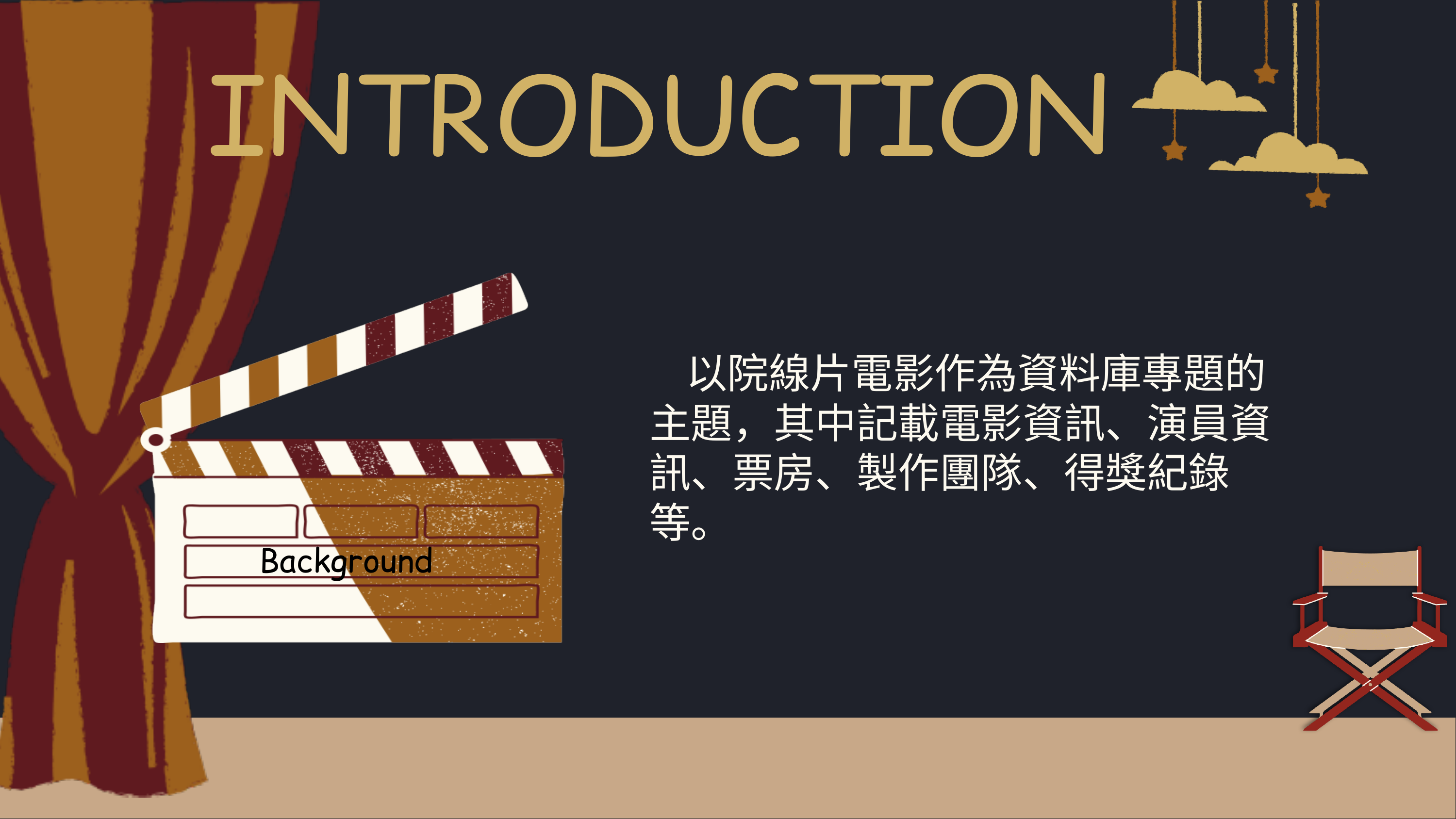

INTRODUCTION

以院線片電影作為資料庫專題的主題，其中記載電影資訊、演員資訊、票房、製作團隊、得獎紀錄等。
Background